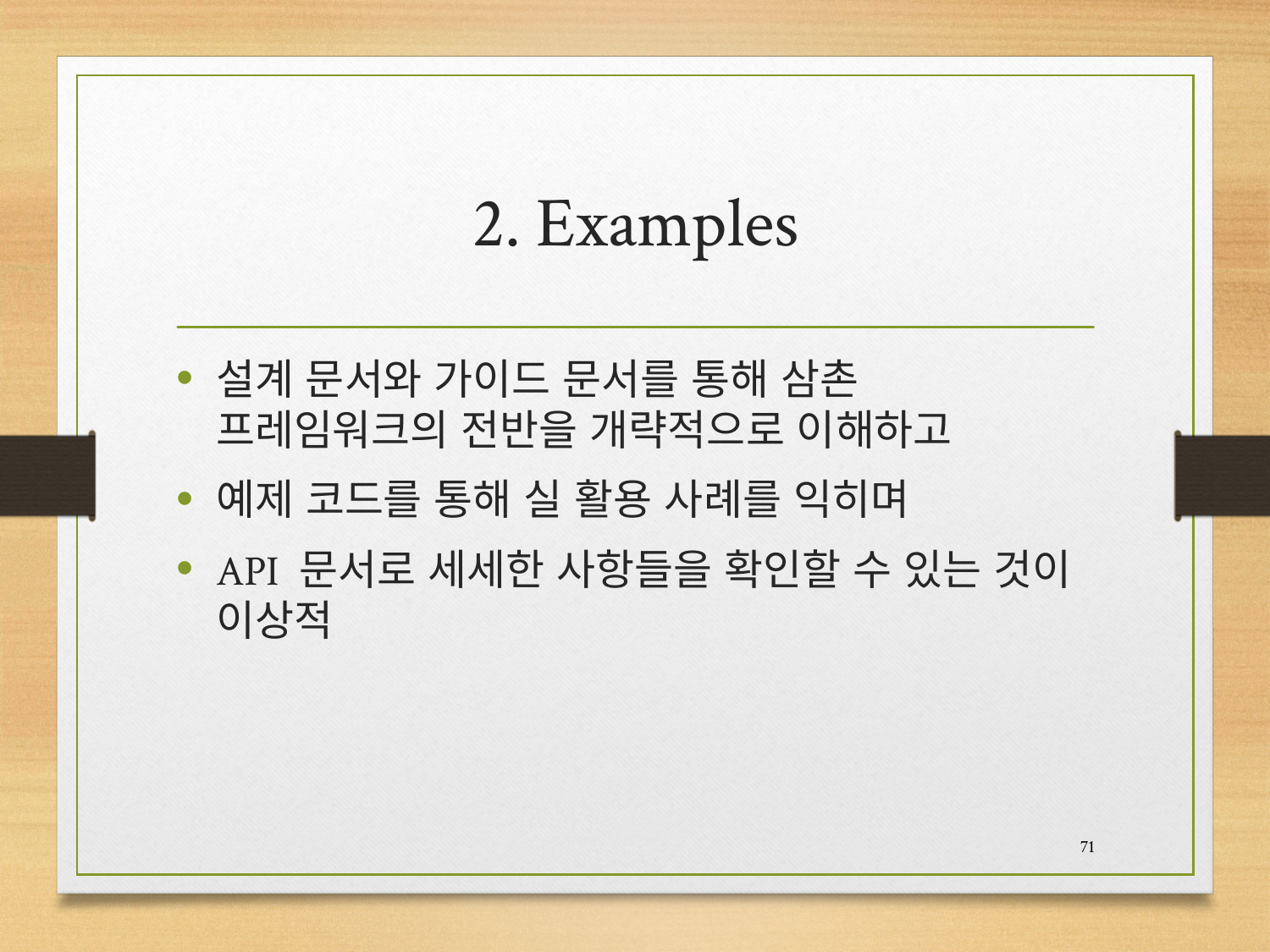

# 2. Examples
설계 문서와 가이드 문서를 통해 삼촌 프레임워크의 전반을 개략적으로 이해하고
예제 코드를 통해 실 활용 사례를 익히며
API 문서로 세세한 사항들을 확인할 수 있는 것이 이상적
71